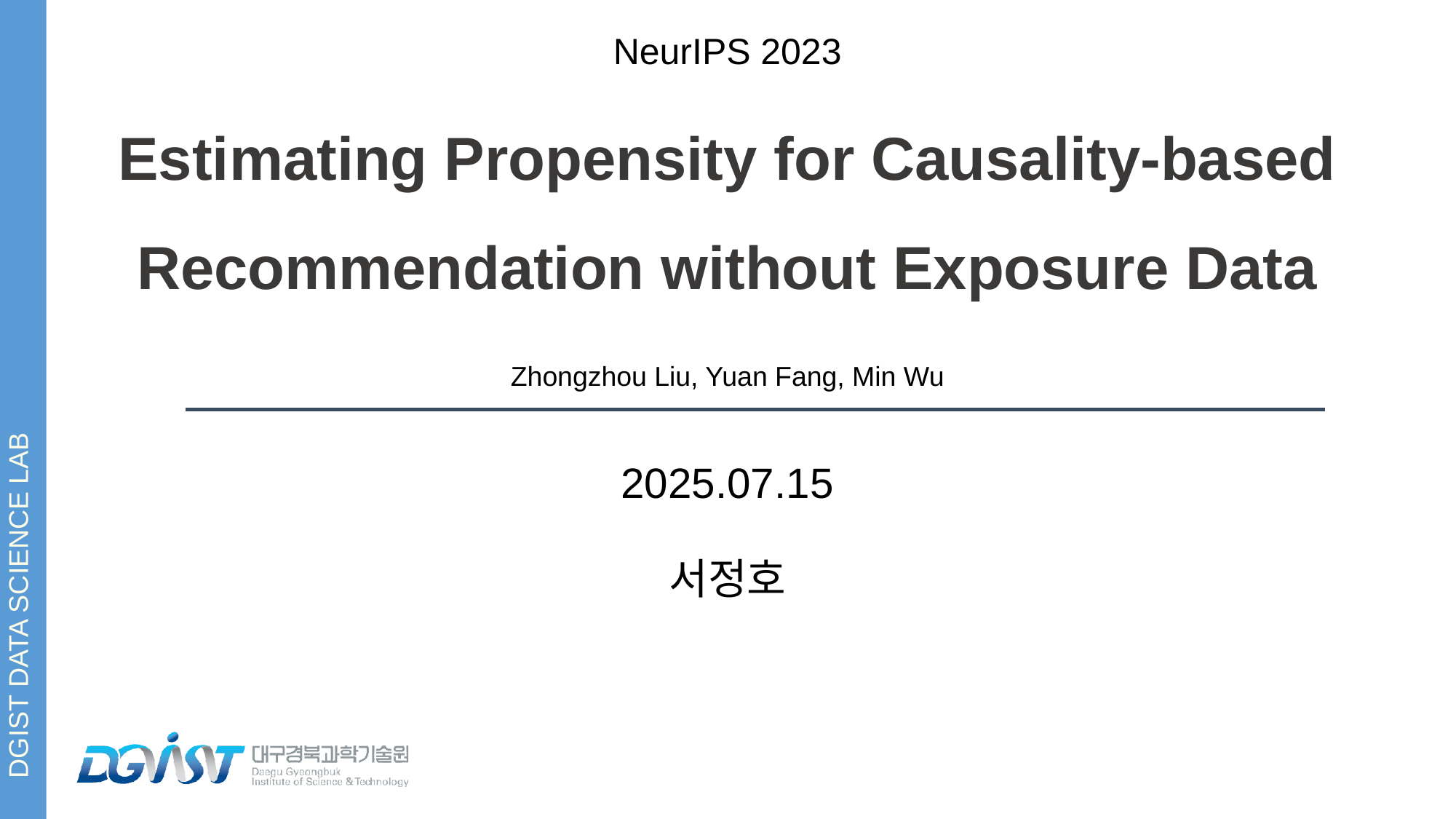

NeurIPS 2023
Estimating Propensity for Causality-based Recommendation without Exposure Data
Zhongzhou Liu, Yuan Fang, Min Wu
2025.07.15
서정호